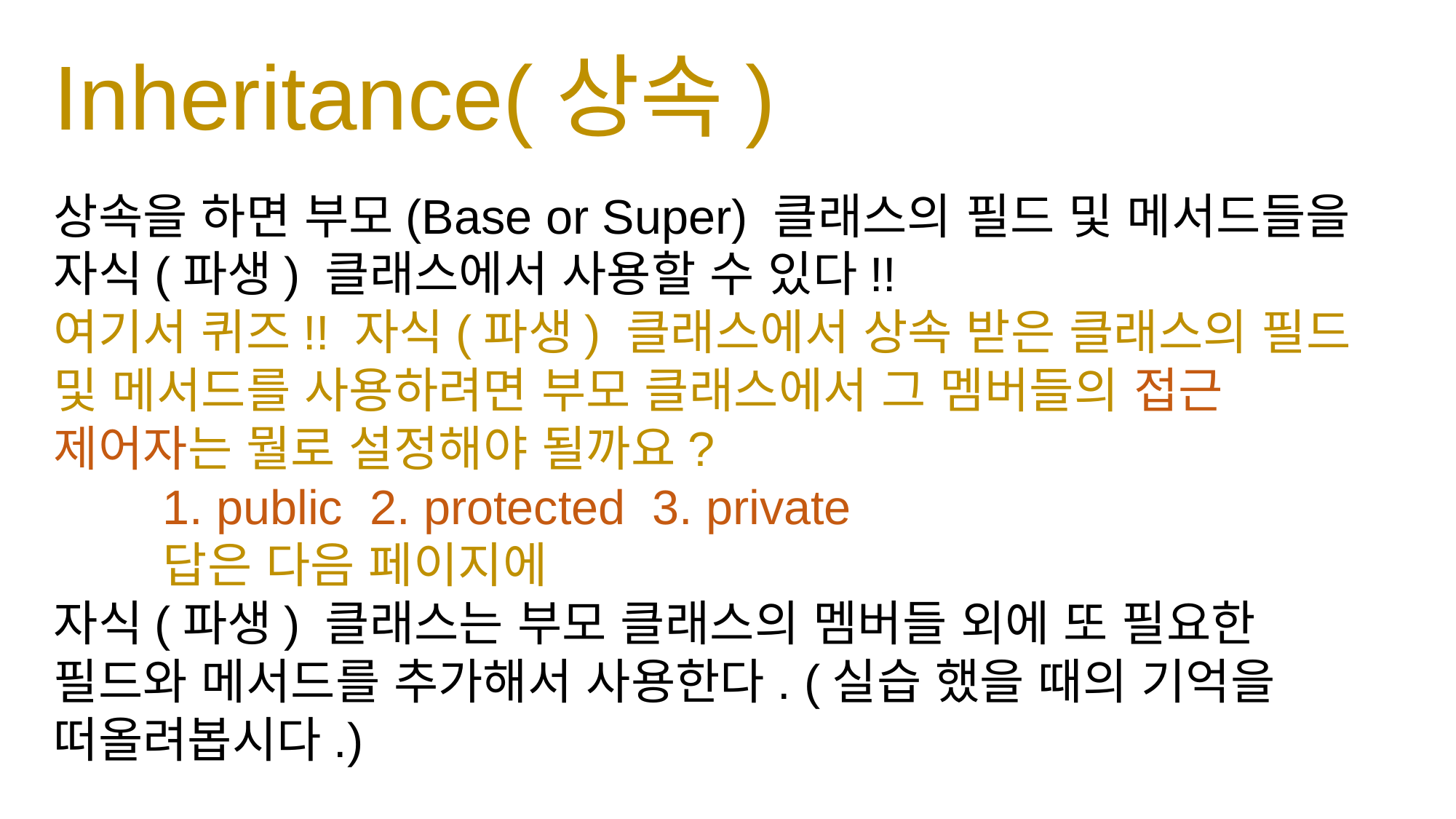

# Inheritance(상속)
상속을 하면 부모(Base or Super) 클래스의 필드 및 메서드들을 자식(파생) 클래스에서 사용할 수 있다!!
여기서 퀴즈!! 자식(파생) 클래스에서 상속 받은 클래스의 필드 및 메서드를 사용하려면 부모 클래스에서 그 멤버들의 접근 제어자는 뭘로 설정해야 될까요?
	1. public  2. protected  3. private
	답은 다음 페이지에
자식(파생) 클래스는 부모 클래스의 멤버들 외에 또 필요한 필드와 메서드를 추가해서 사용한다. (실습 했을 때의 기억을 떠올려봅시다.)